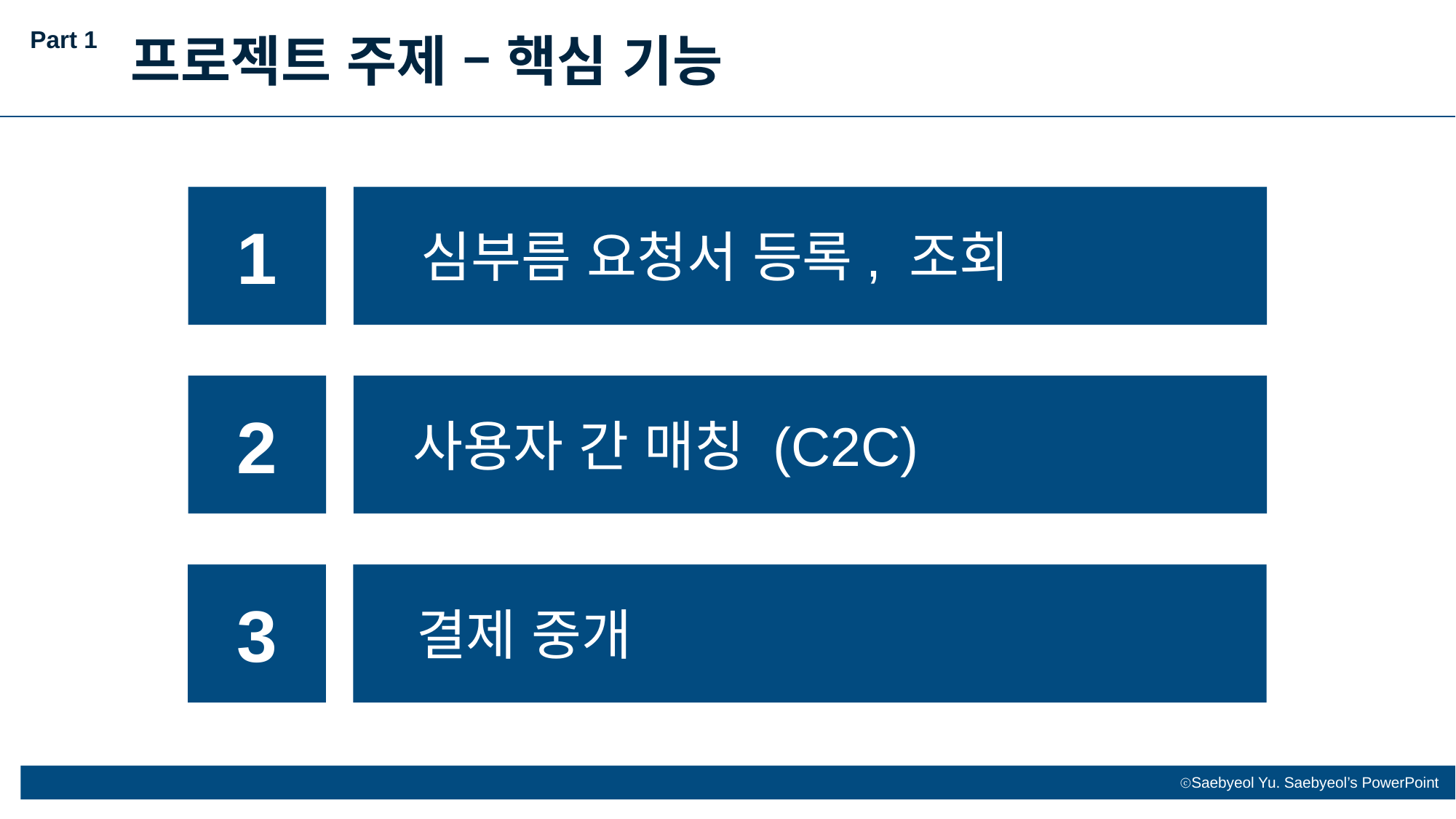

Part 1
프로젝트 주제 – 핵심 기능

1
심부름 요청서 등록, 조회

2
사용자 간 매칭 (C2C)

3
결제 중개